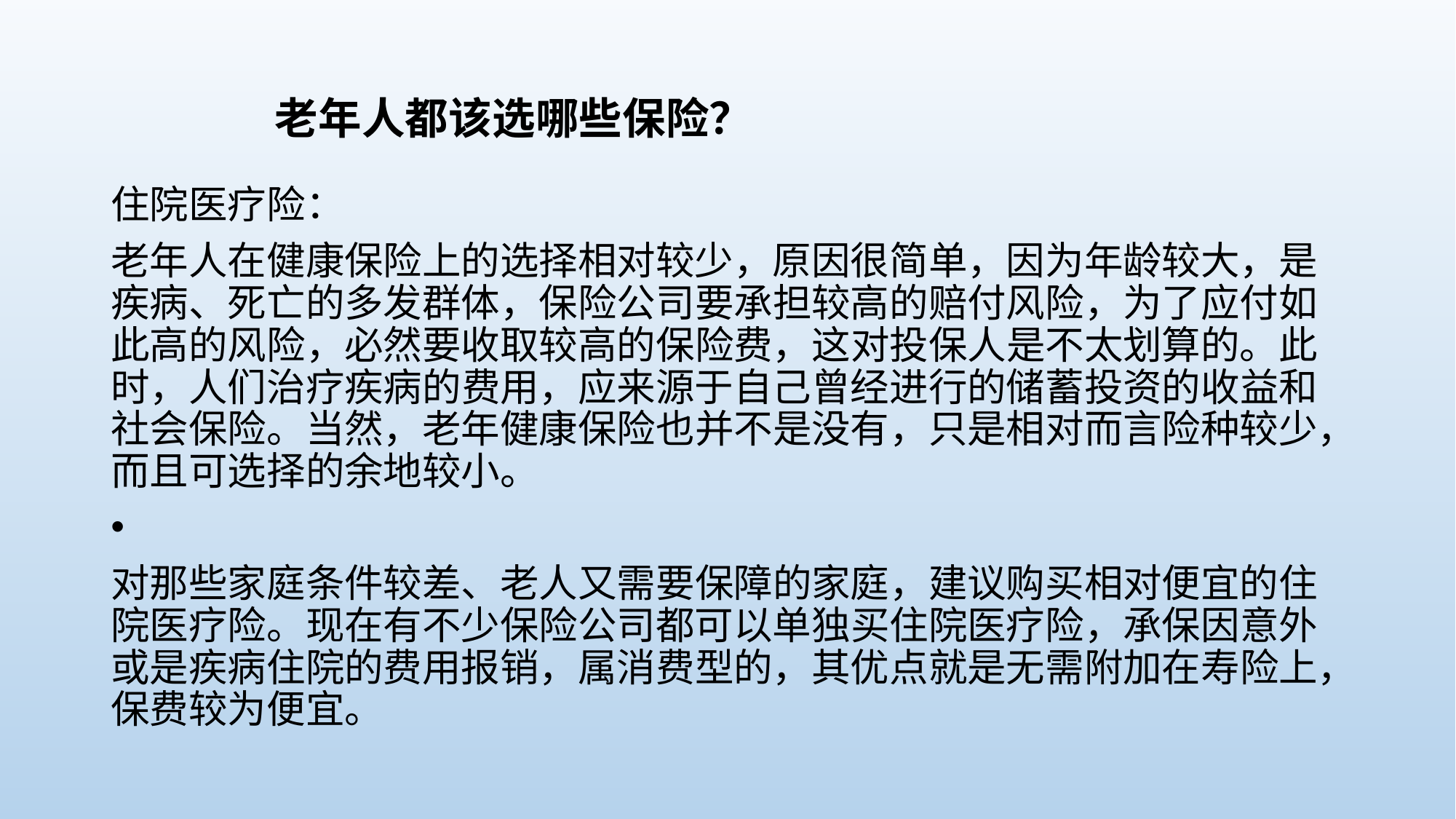

# 老年人都该选哪些保险？
住院医疗险：
老年人在健康保险上的选择相对较少，原因很简单，因为年龄较大，是疾病、死亡的多发群体，保险公司要承担较高的赔付风险，为了应付如此高的风险，必然要收取较高的保险费，这对投保人是不太划算的。此时，人们治疗疾病的费用，应来源于自己曾经进行的储蓄投资的收益和社会保险。当然，老年健康保险也并不是没有，只是相对而言险种较少，而且可选择的余地较小。

对那些家庭条件较差、老人又需要保障的家庭，建议购买相对便宜的住院医疗险。现在有不少保险公司都可以单独买住院医疗险，承保因意外或是疾病住院的费用报销，属消费型的，其优点就是无需附加在寿险上，保费较为便宜。